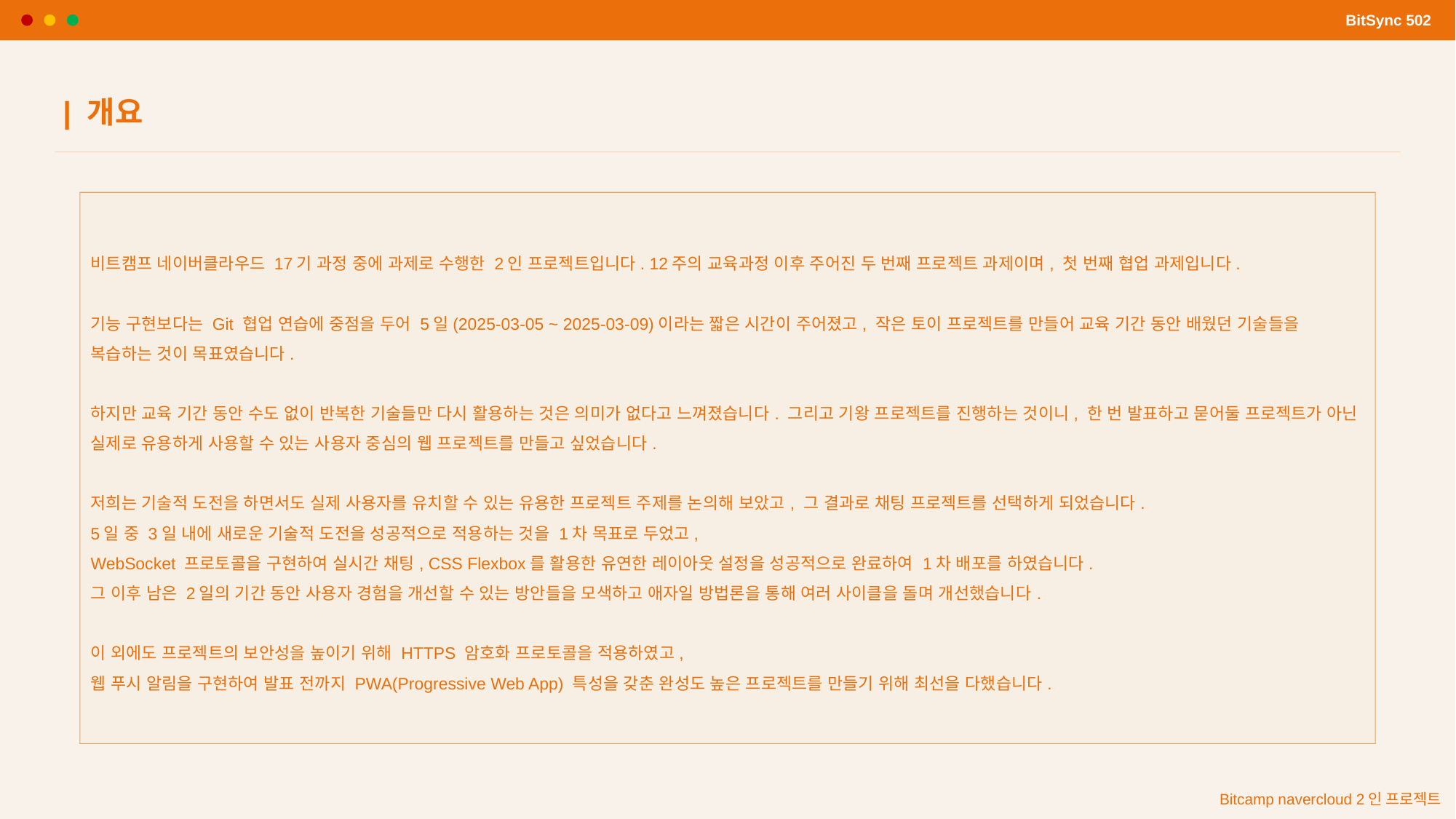

BitSync 502

| 개요
비트캠프 네이버클라우드 17기 과정 중에 과제로 수행한 2인 프로젝트입니다. 12주의 교육과정 이후 주어진 두 번째 프로젝트 과제이며, 첫 번째 협업 과제입니다.

기능 구현보다는 Git 협업 연습에 중점을 두어 5일(2025-03-05 ~ 2025-03-09)이라는 짧은 시간이 주어졌고, 작은 토이 프로젝트를 만들어 교육 기간 동안 배웠던 기술들을 복습하는 것이 목표였습니다.

하지만 교육 기간 동안 수도 없이 반복한 기술들만 다시 활용하는 것은 의미가 없다고 느껴졌습니다. 그리고 기왕 프로젝트를 진행하는 것이니, 한 번 발표하고 묻어둘 프로젝트가 아닌 실제로 유용하게 사용할 수 있는 사용자 중심의 웹 프로젝트를 만들고 싶었습니다.

저희는 기술적 도전을 하면서도 실제 사용자를 유치할 수 있는 유용한 프로젝트 주제를 논의해 보았고, 그 결과로 채팅 프로젝트를 선택하게 되었습니다.
5일 중 3일 내에 새로운 기술적 도전을 성공적으로 적용하는 것을 1차 목표로 두었고,
WebSocket 프로토콜을 구현하여 실시간 채팅, CSS Flexbox를 활용한 유연한 레이아웃 설정을 성공적으로 완료하여 1차 배포를 하였습니다.
그 이후 남은 2일의 기간 동안 사용자 경험을 개선할 수 있는 방안들을 모색하고 애자일 방법론을 통해 여러 사이클을 돌며 개선했습니다.

이 외에도 프로젝트의 보안성을 높이기 위해 HTTPS 암호화 프로토콜을 적용하였고,
웹 푸시 알림을 구현하여 발표 전까지 PWA(Progressive Web App) 특성을 갖춘 완성도 높은 프로젝트를 만들기 위해 최선을 다했습니다.
Bitcamp navercloud 2인 프로젝트